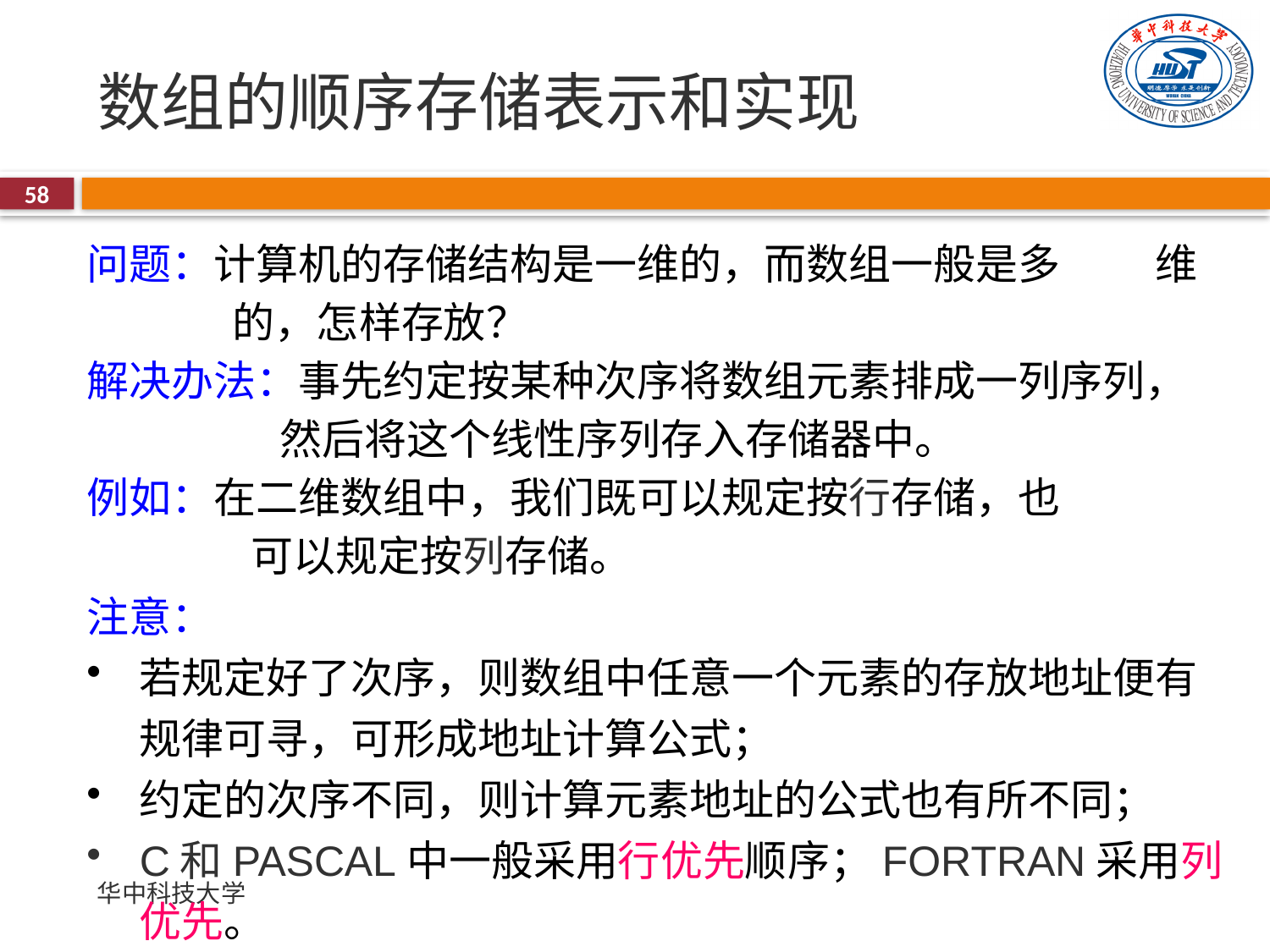

# 数组的顺序存储表示和实现
58
问题：计算机的存储结构是一维的，而数组一般是多          维的，怎样存放？
解决办法：事先约定按某种次序将数组元素排成一列序列，          然后将这个线性序列存入存储器中。
例如：在二维数组中，我们既可以规定按行存储，也                    可以规定按列存储。
注意：
若规定好了次序，则数组中任意一个元素的存放地址便有规律可寻，可形成地址计算公式；
约定的次序不同，则计算元素地址的公式也有所不同；
C和PASCAL中一般采用行优先顺序；FORTRAN采用列优先。
华中科技大学